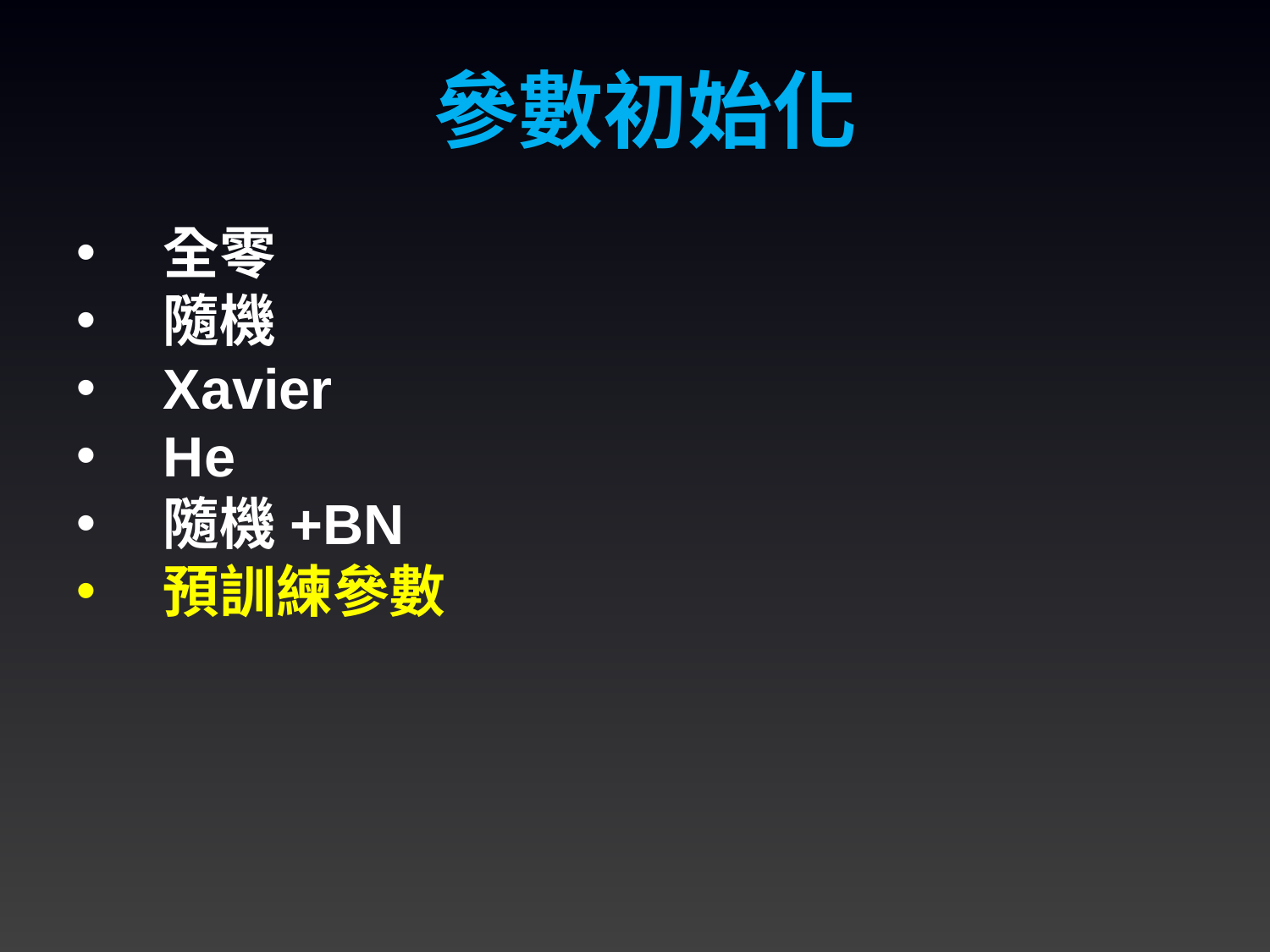

參數初始化
全零
隨機
Xavier
He
隨機+BN
預訓練參數